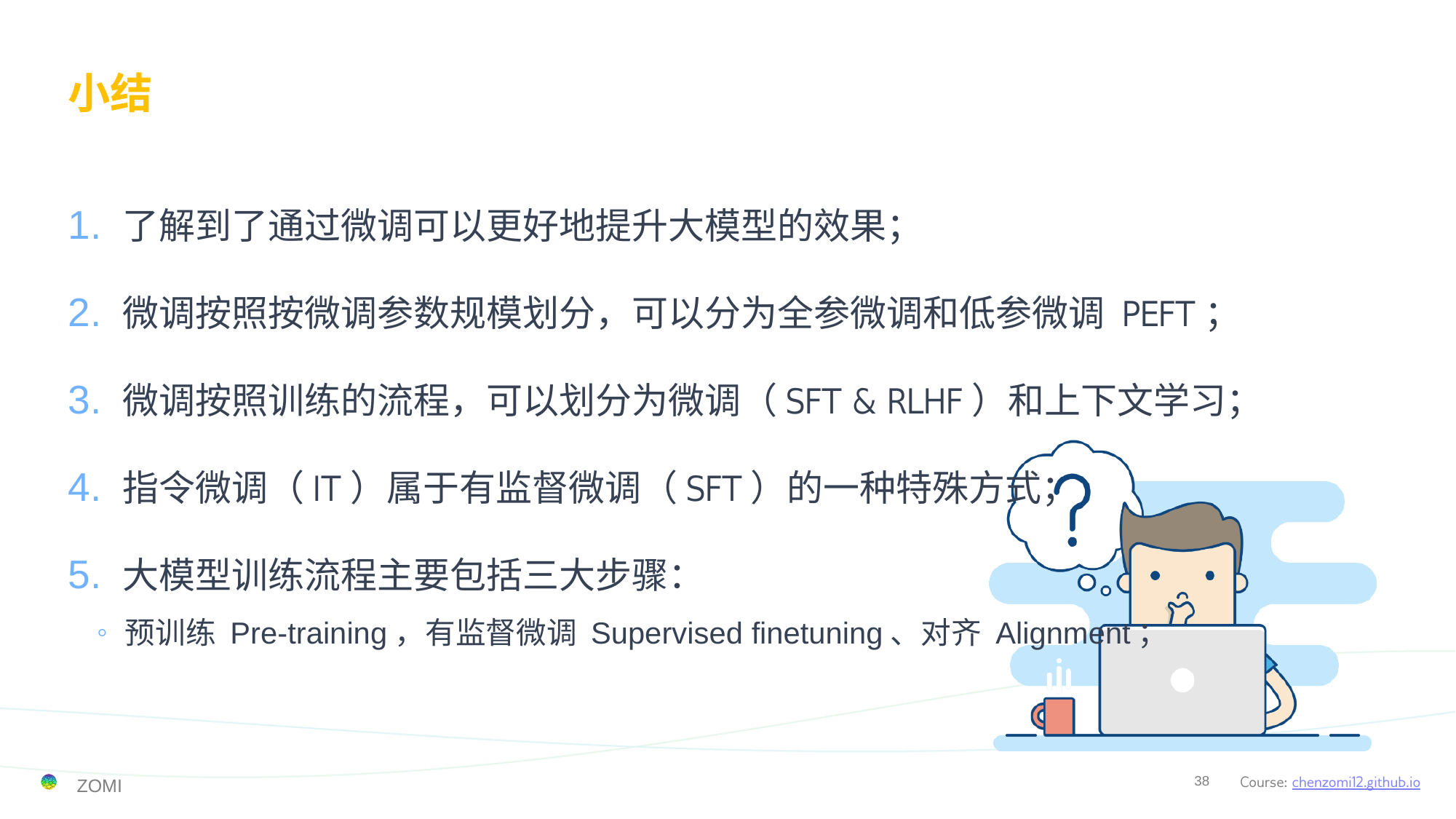

# 小结
了解到了通过微调可以更好地提升大模型的效果；
微调按照按微调参数规模划分，可以分为全参微调和低参微调 PEFT；
微调按照训练的流程，可以划分为微调（SFT & RLHF）和上下文学习；
指令微调（IT）属于有监督微调（SFT）的一种特殊方式；
大模型训练流程主要包括三大步骤：
预训练 Pre-training，有监督微调 Supervised finetuning、对齐 Alignment；